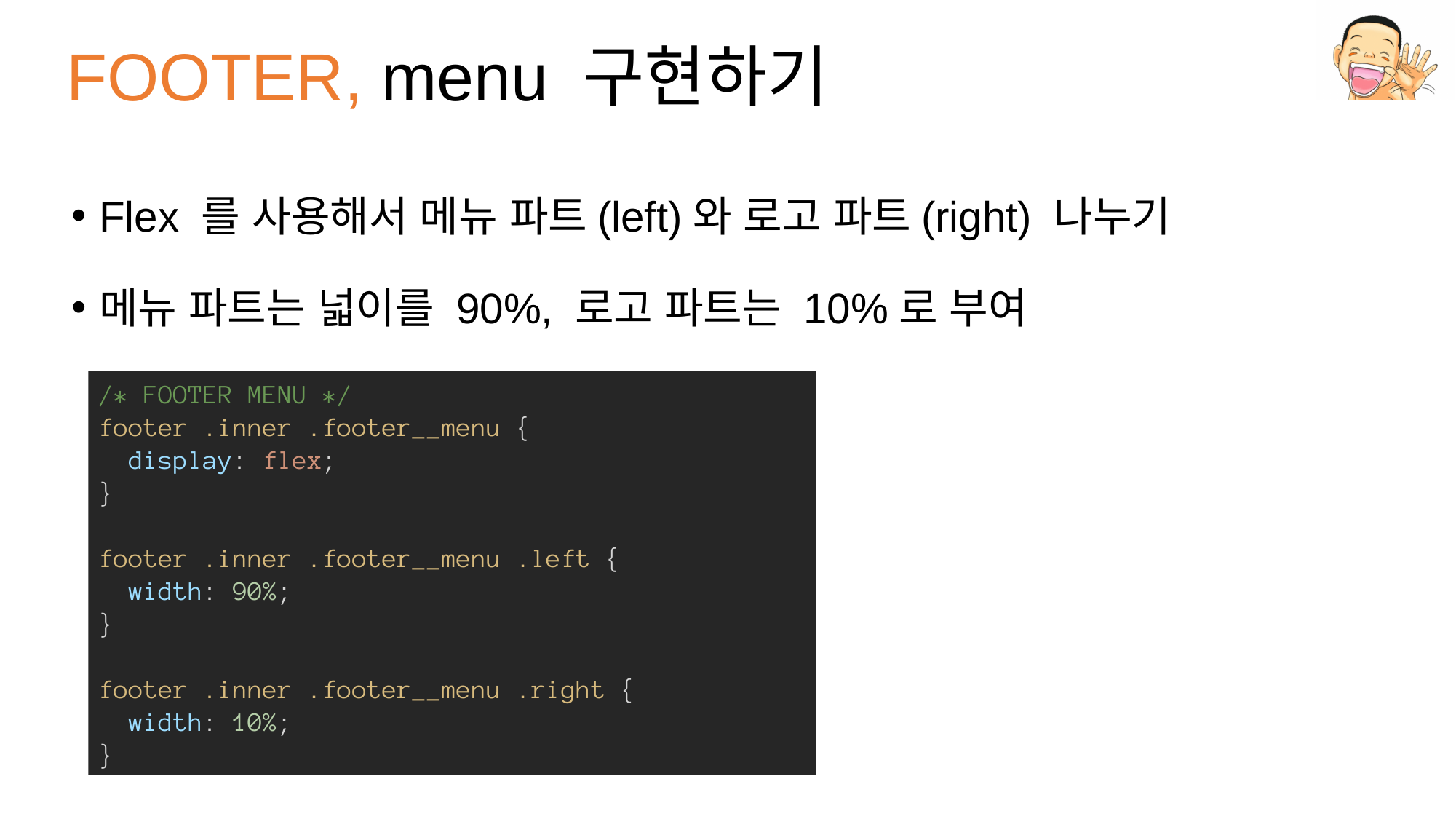

# FOOTER, menu 구현하기
Flex 를 사용해서 메뉴 파트(left)와 로고 파트(right) 나누기
메뉴 파트는 넓이를 90%, 로고 파트는 10%로 부여
/* FOOTER MENU */
footer .inner .footer__menu {
  display: flex;
}
footer .inner .footer__menu .left {
  width: 90%;
}
footer .inner .footer__menu .right {
  width: 10%;
}